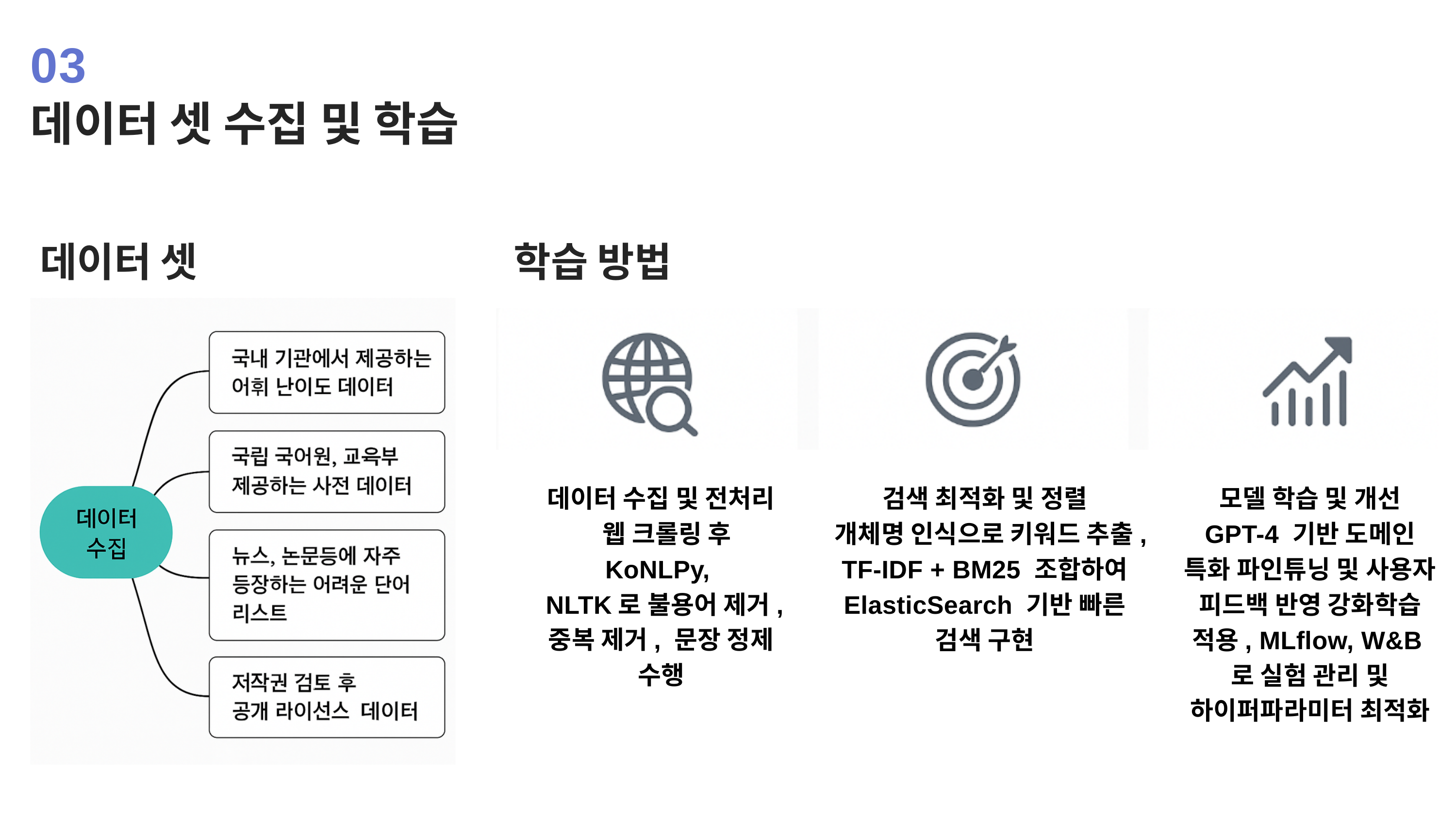

03
데이터 셋 수집 및 학습
데이터 셋
학습 방법

데이터 수집 및 전처리
 웹 크롤링 후 KoNLPy,
 NLTK로 불용어 제거, 중복 제거, 문장 정제 수행
검색 최적화 및 정렬
 개체명 인식으로 키워드 추출,
TF-IDF + BM25 조합하여 ElasticSearch 기반 빠른 검색 구현
모델 학습 및 개선
GPT-4 기반 도메인 특화 파인튜닝 및 사용자 피드백 반영 강화학습 적용, MLflow, W&B로 실험 관리 및 하이퍼파라미터 최적화